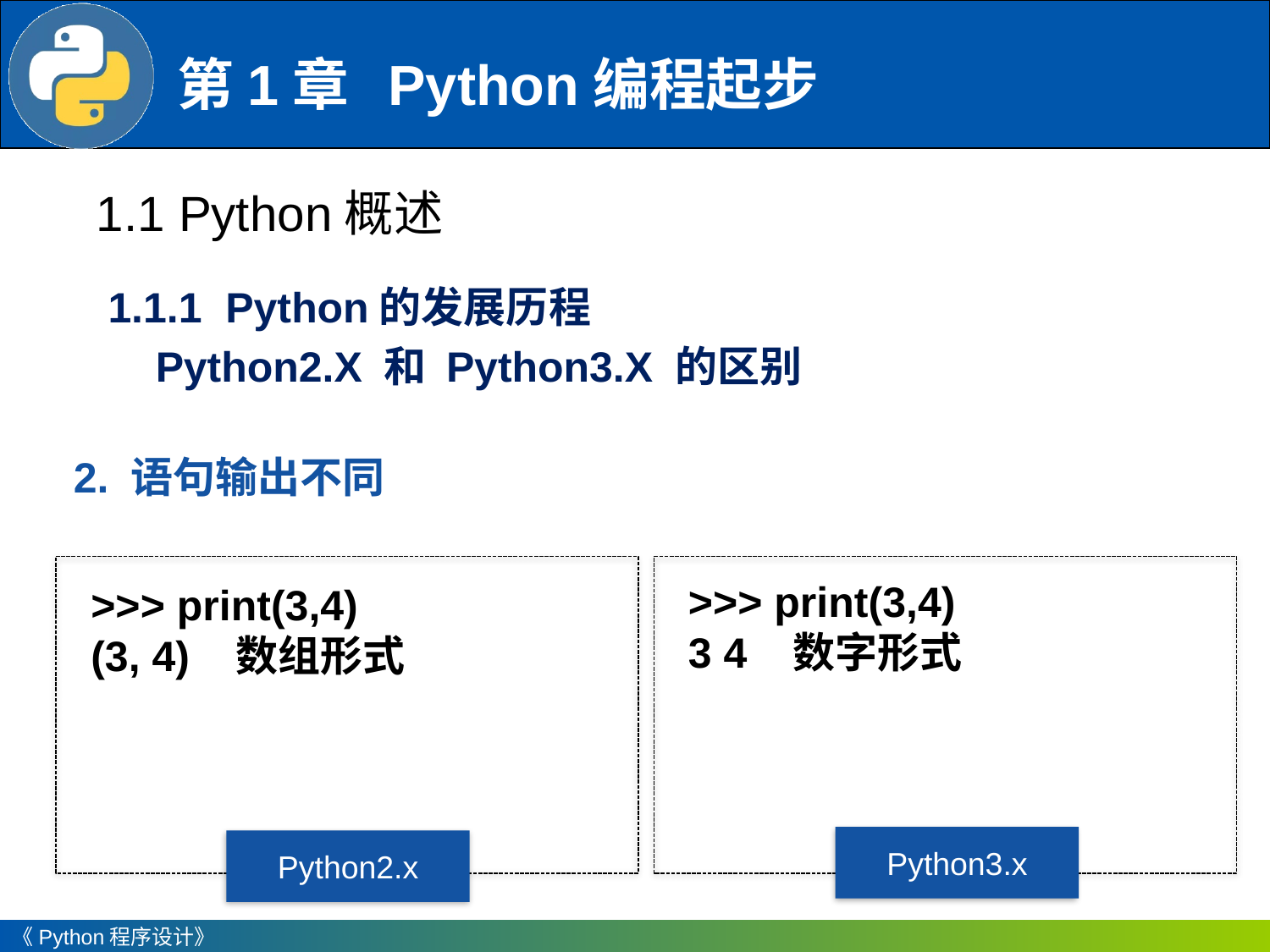

1.1 Python概述
1.1.1  Python的发展历程
Python2.X 和 Python3.X 的区别
2. 语句输出不同

>>> print(3,4)
3 4   数字形式
>>> print(3,4)
(3, 4)   数组形式
Python3.x
Python2.x